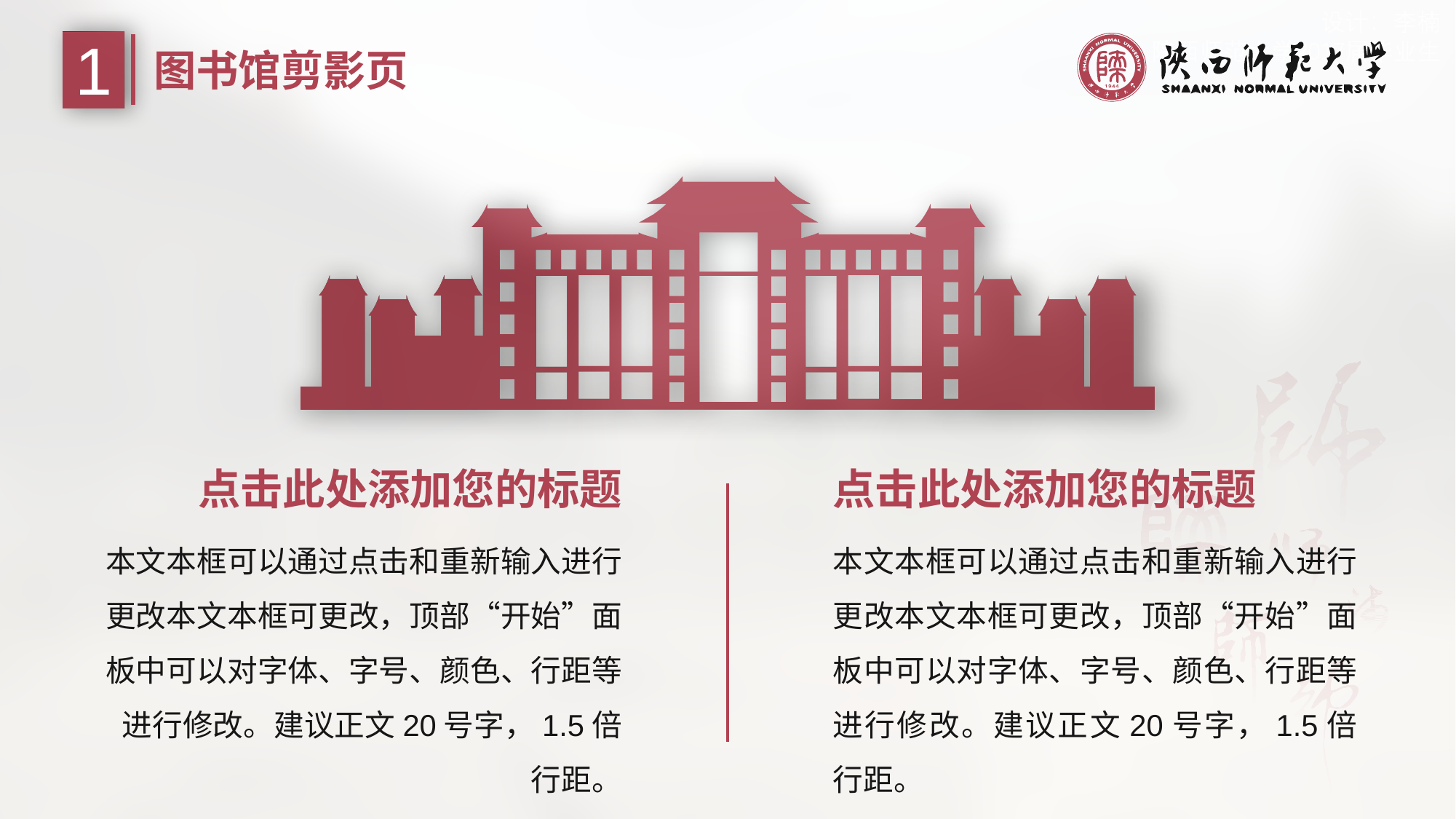

1
图书馆剪影页

点击此处添加您的标题
点击此处添加您的标题
本文本框可以通过点击和重新输入进行更改本文本框可更改，顶部“开始”面板中可以对字体、字号、颜色、行距等进行修改。建议正文20号字，1.5倍行距。
本文本框可以通过点击和重新输入进行更改本文本框可更改，顶部“开始”面板中可以对字体、字号、颜色、行距等进行修改。建议正文20号字，1.5倍行距。